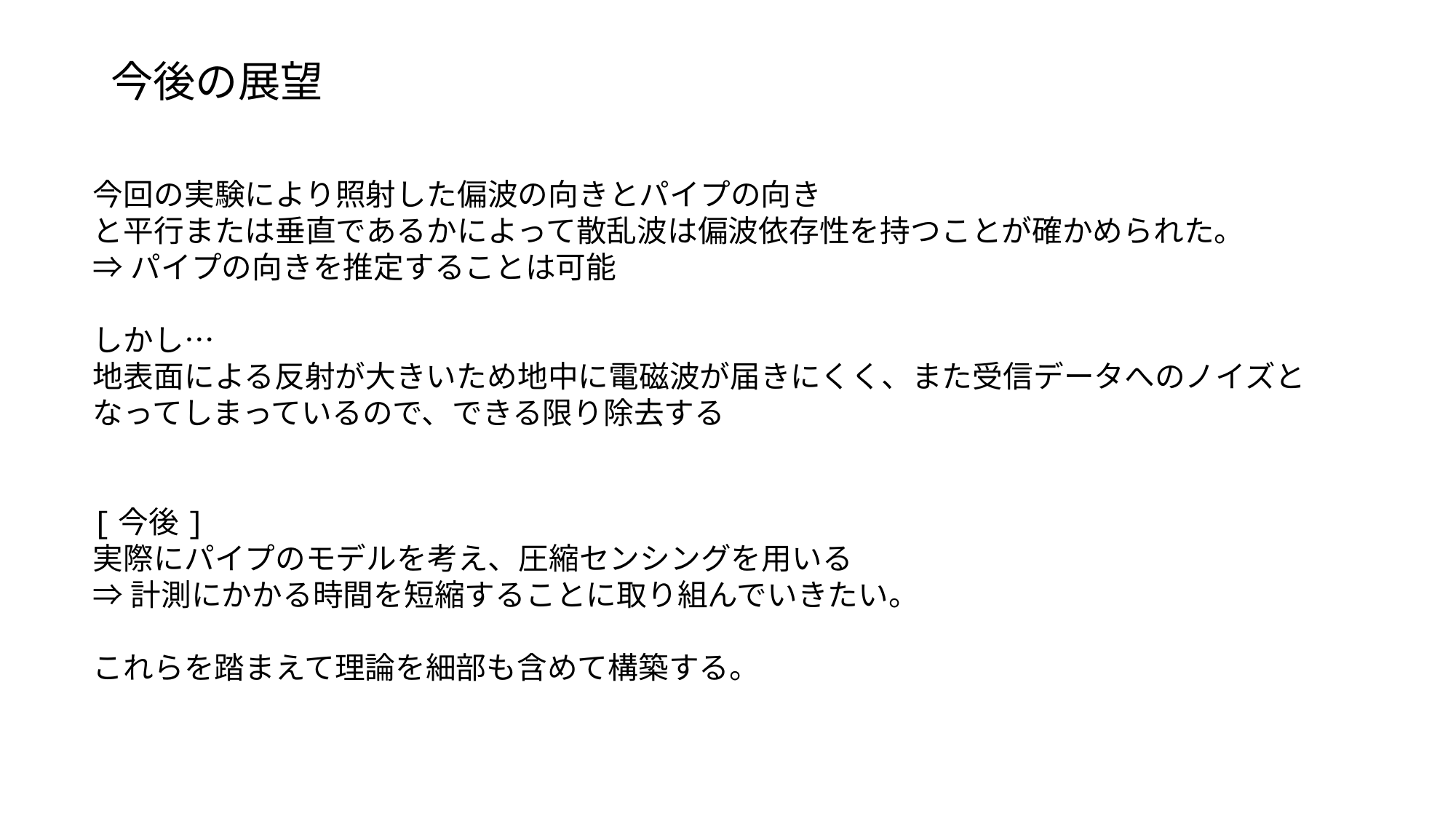

# 今後の展望
今回の実験により照射した偏波の向きとパイプの向き
と平行または垂直であるかによって散乱波は偏波依存性を持つことが確かめられた。
⇒パイプの向きを推定することは可能
しかし…
地表面による反射が大きいため地中に電磁波が届きにくく、また受信データへのノイズと
なってしまっているので、できる限り除去する

[今後]
実際にパイプのモデルを考え、圧縮センシングを用いる
⇒計測にかかる時間を短縮することに取り組んでいきたい。
これらを踏まえて理論を細部も含めて構築する。